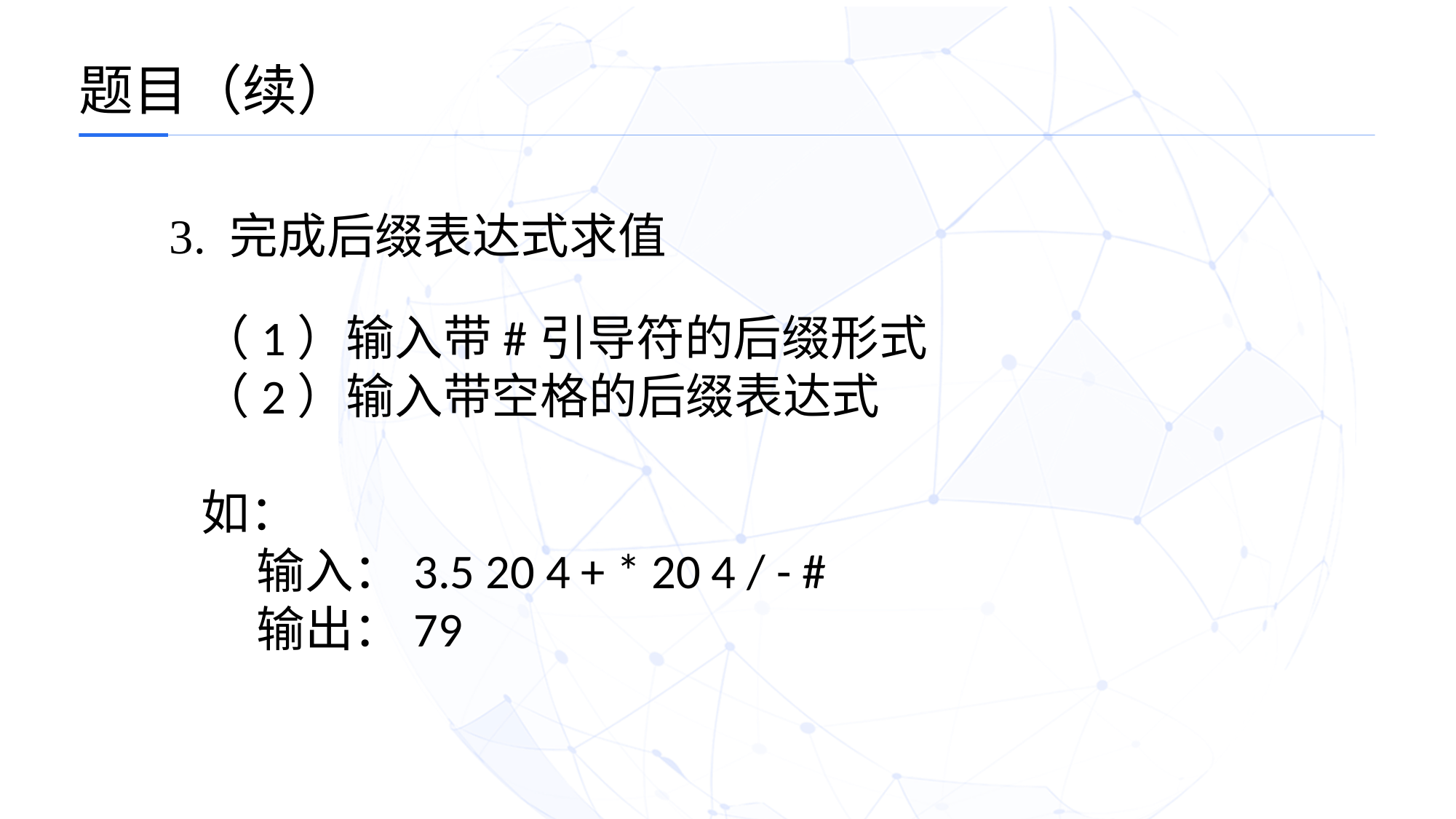

题目（续）
3. 完成后缀表达式求值

（1）输入带#引导符的后缀形式
（2）输入带空格的后缀表达式

如：
    输入：3.5 20 4 + * 20 4 / - #
    输出：79